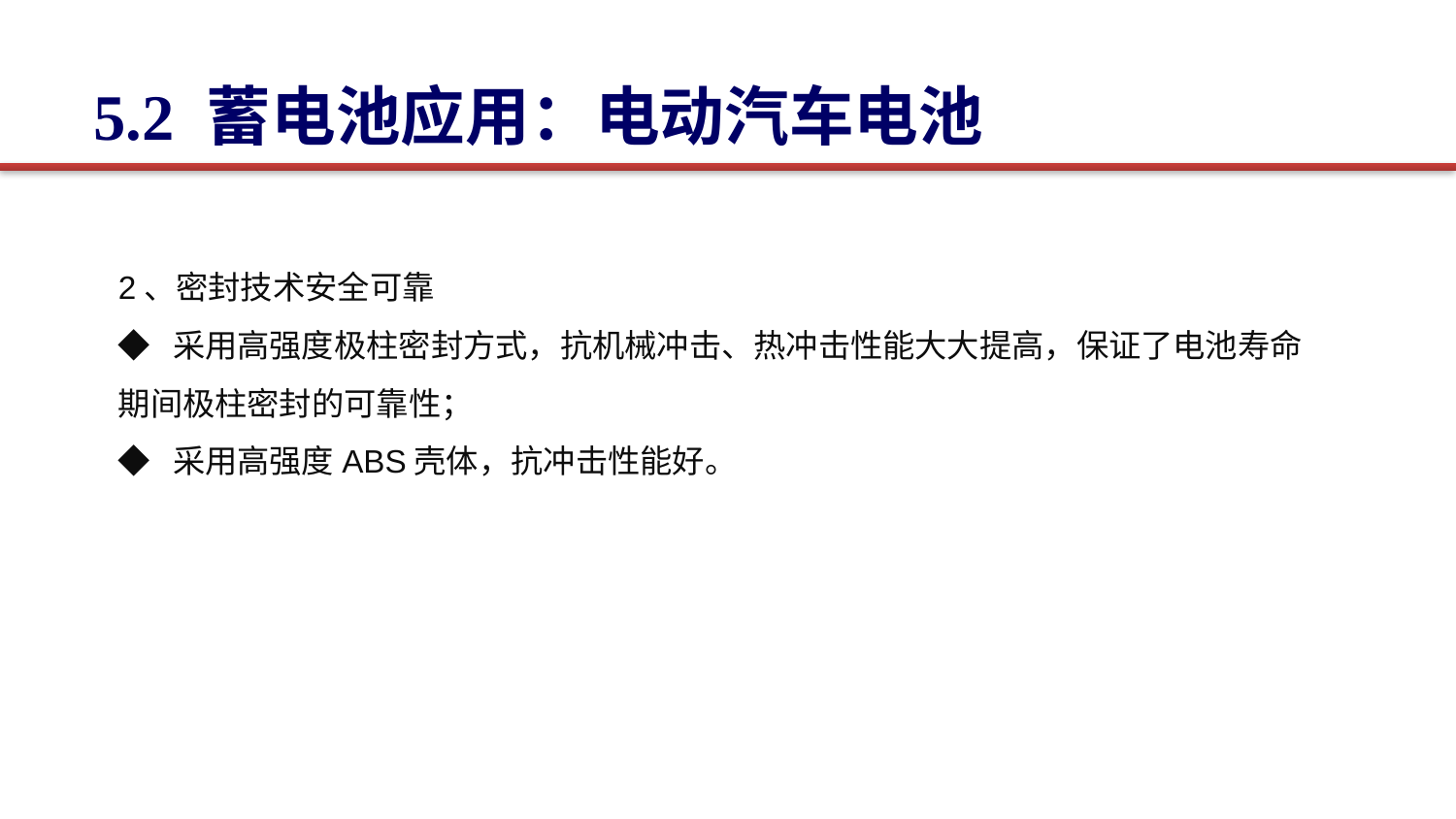

5.2 蓄电池应用：电动汽车电池

2、密封技术安全可靠
◆  采用高强度极柱密封方式，抗机械冲击、热冲击性能大大提高，保证了电池寿命期间极柱密封的可靠性；
◆  采用高强度ABS壳体，抗冲击性能好。